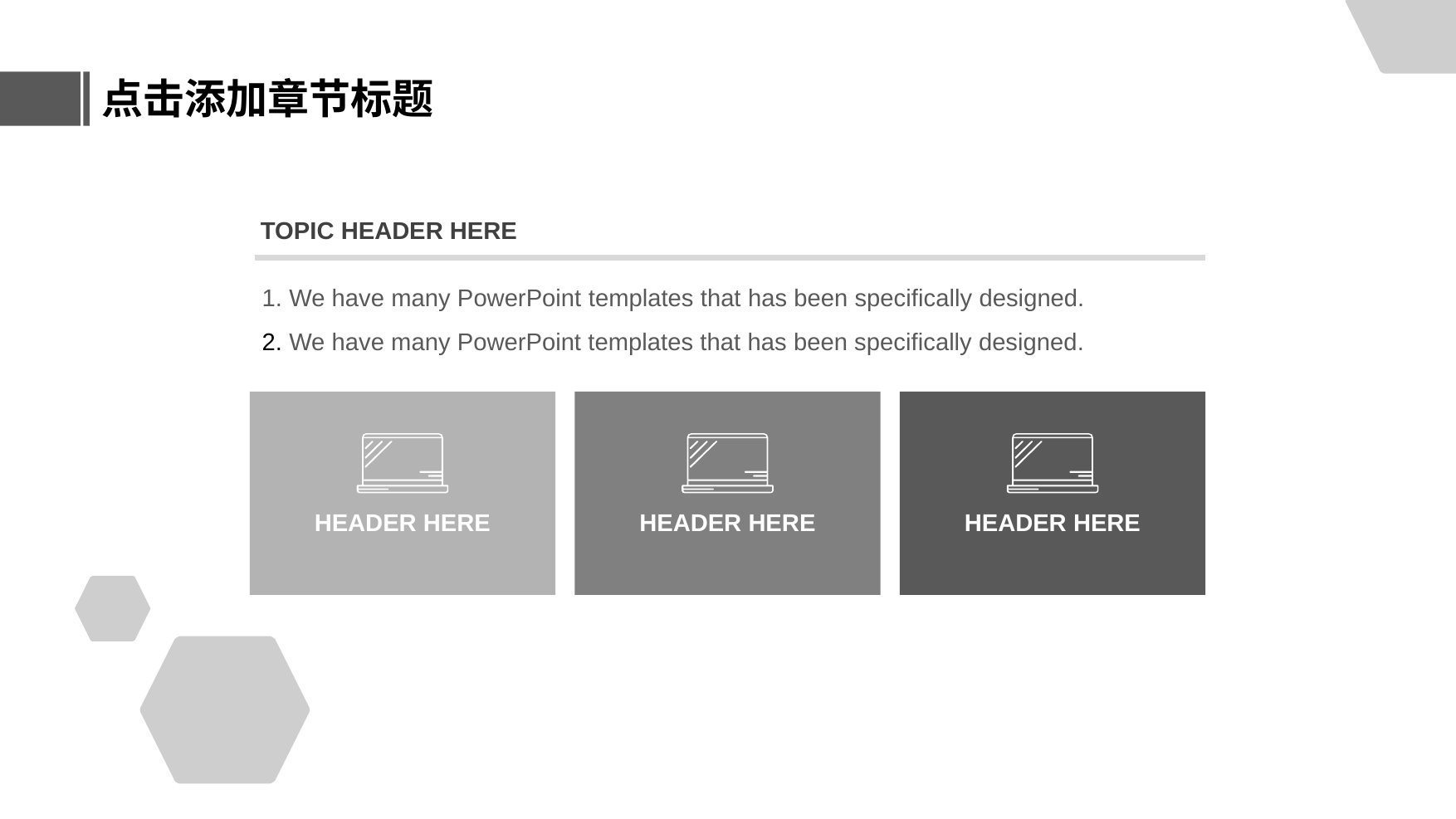

点击添加章节标题

TOPIC HEADER HERE
1. We have many PowerPoint templates that has been specifically designed.
2. We have many PowerPoint templates that has been specifically designed.
HEADER HERE
HEADER HERE
HEADER HERE